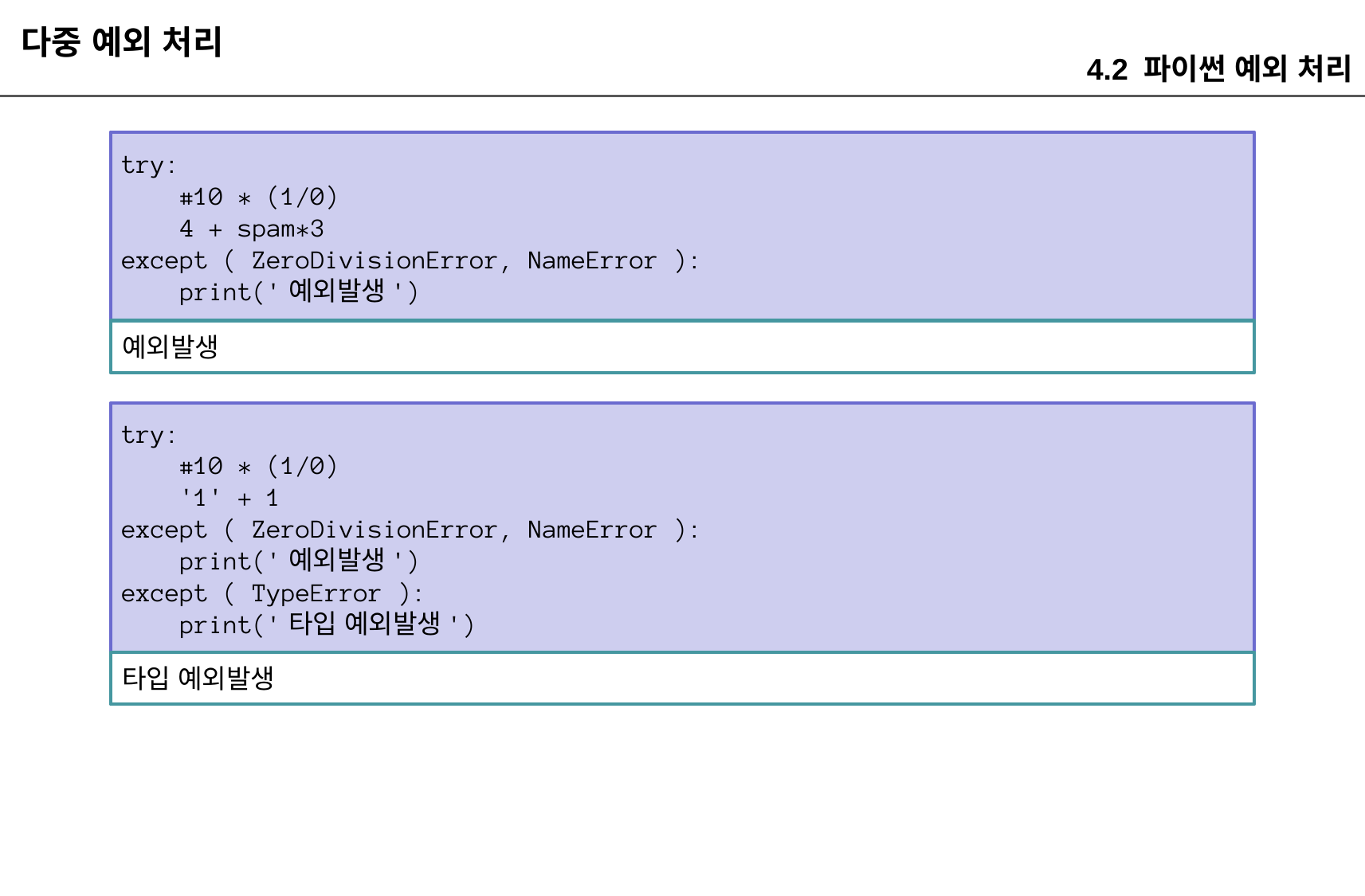

다중 예외 처리
4.2 파이썬 예외 처리
try:
    #10 * (1/0)
    4 + spam*3
except ( ZeroDivisionError, NameError ):
    print('예외발생')
예외발생
try:
    #10 * (1/0)
    '1' + 1
except ( ZeroDivisionError, NameError ):
    print('예외발생')
except ( TypeError ):
    print('타입 예외발생')
타입 예외발생